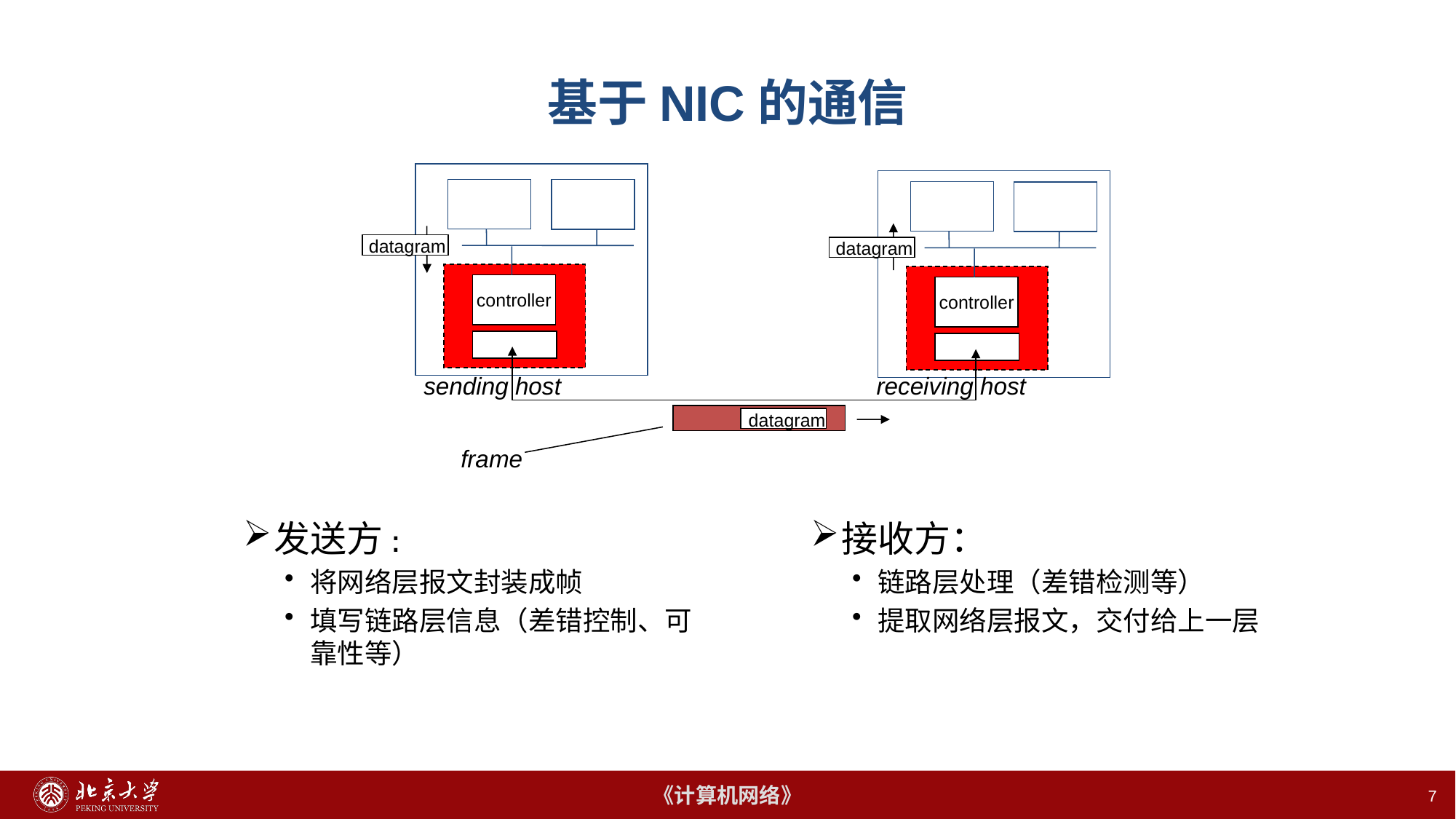

# 基于NIC的通信

datagram

datagram

controller
controller

receiving host
sending host
datagram

frame
发送方:
将网络层报文封装成帧
填写链路层信息（差错控制、可靠性等）
接收方：
链路层处理（差错检测等）
提取网络层报文，交付给上一层
7